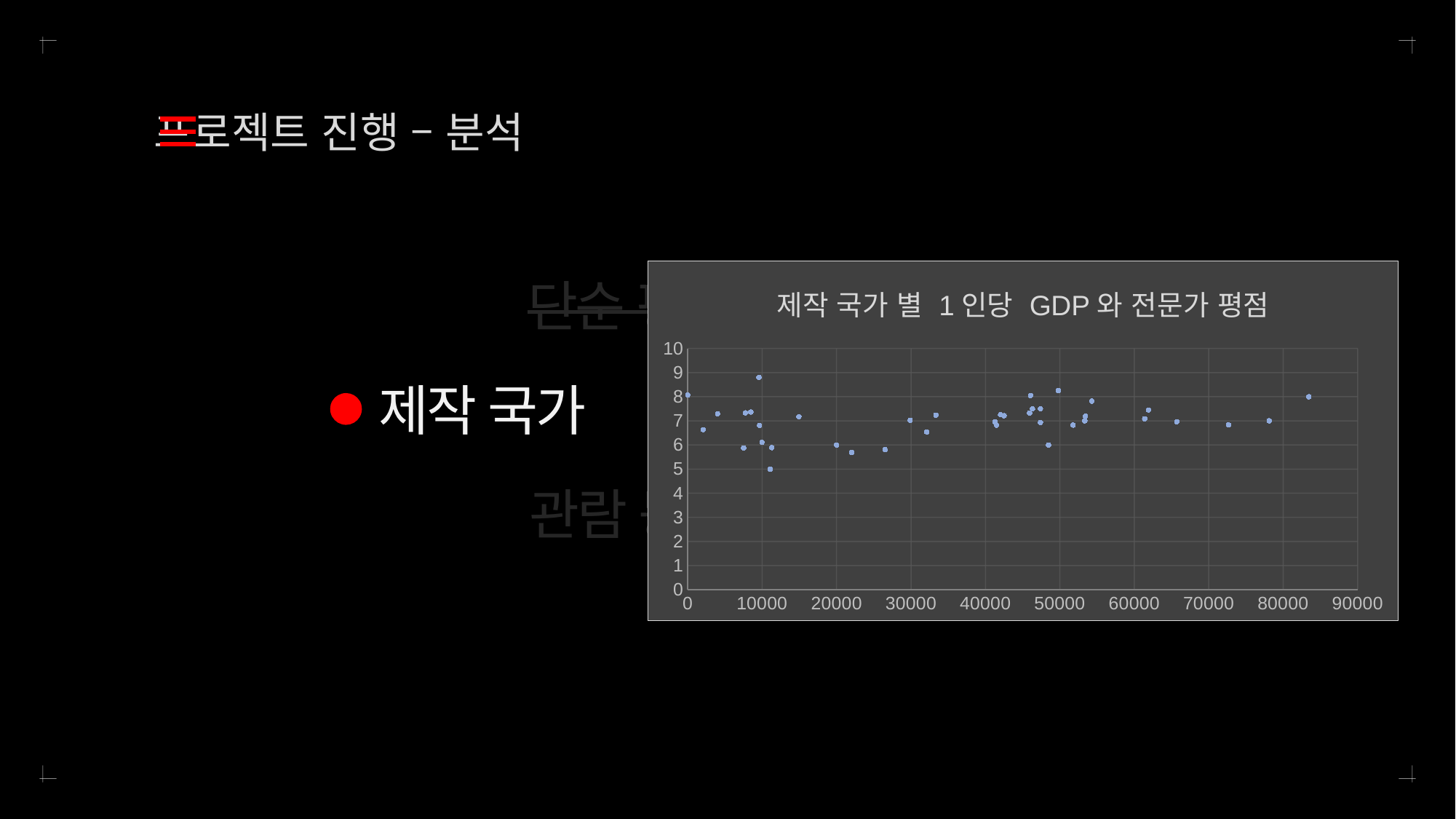

프로젝트 진행 – 분석
가설
검증 및
평가

### Chart: 제작 국가 별 1인당 GDP와 전문가 평점

| Category | Wave |
|---|---|
단순 평행 이동
제작 국가

### Chart: 일반인Wave

| Category | 일반인Wave |
|---|---|
관람 등급